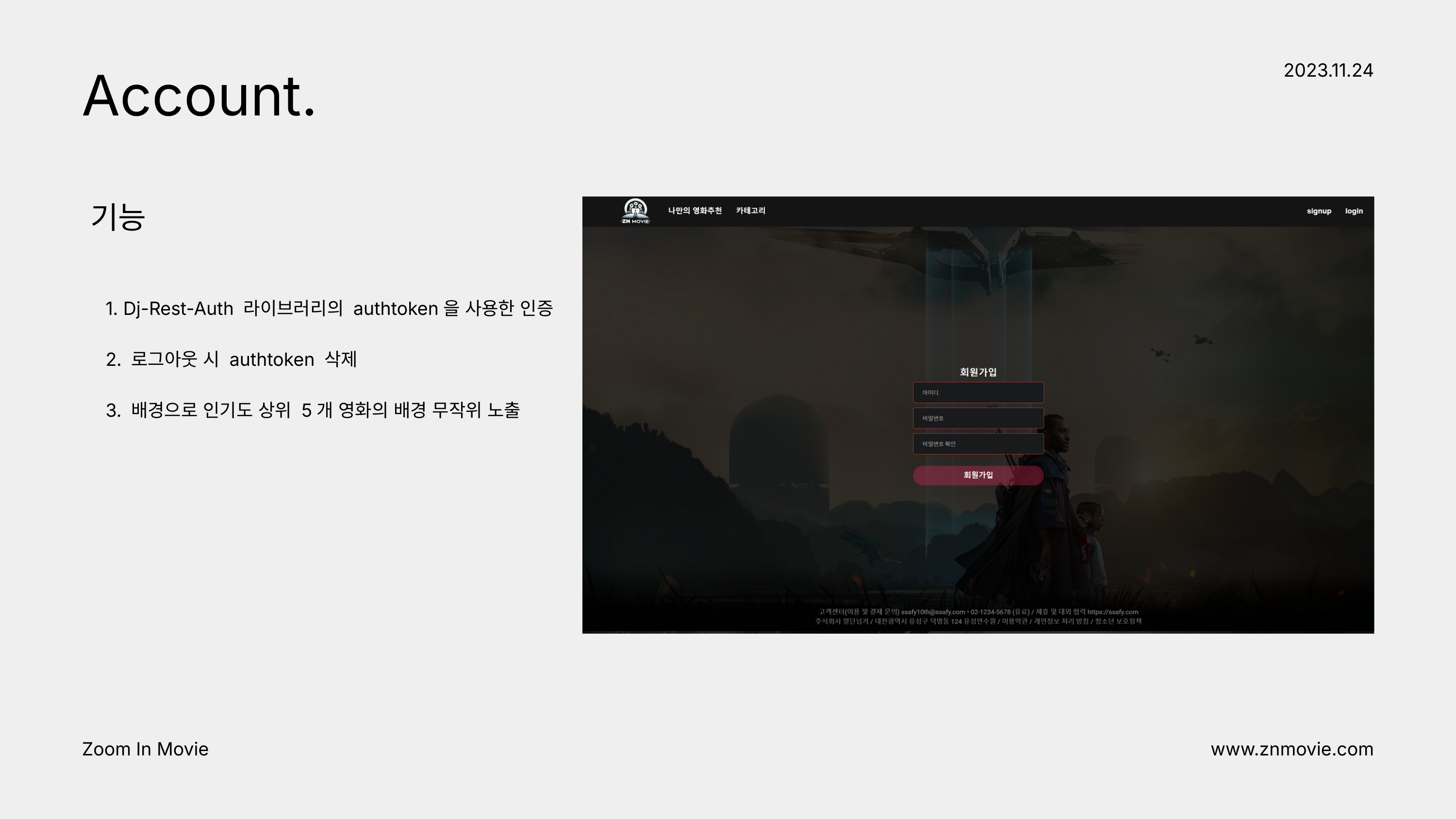

Account.
2023.11.24

기능

   1. Dj-Rest-Auth 라이브러리의 authtoken을 사용한 인증

   2. 로그아웃 시 authtoken 삭제

   3. 배경으로 인기도 상위 5개 영화의 배경 무작위 노출
Zoom In Movie
www.znmovie.com